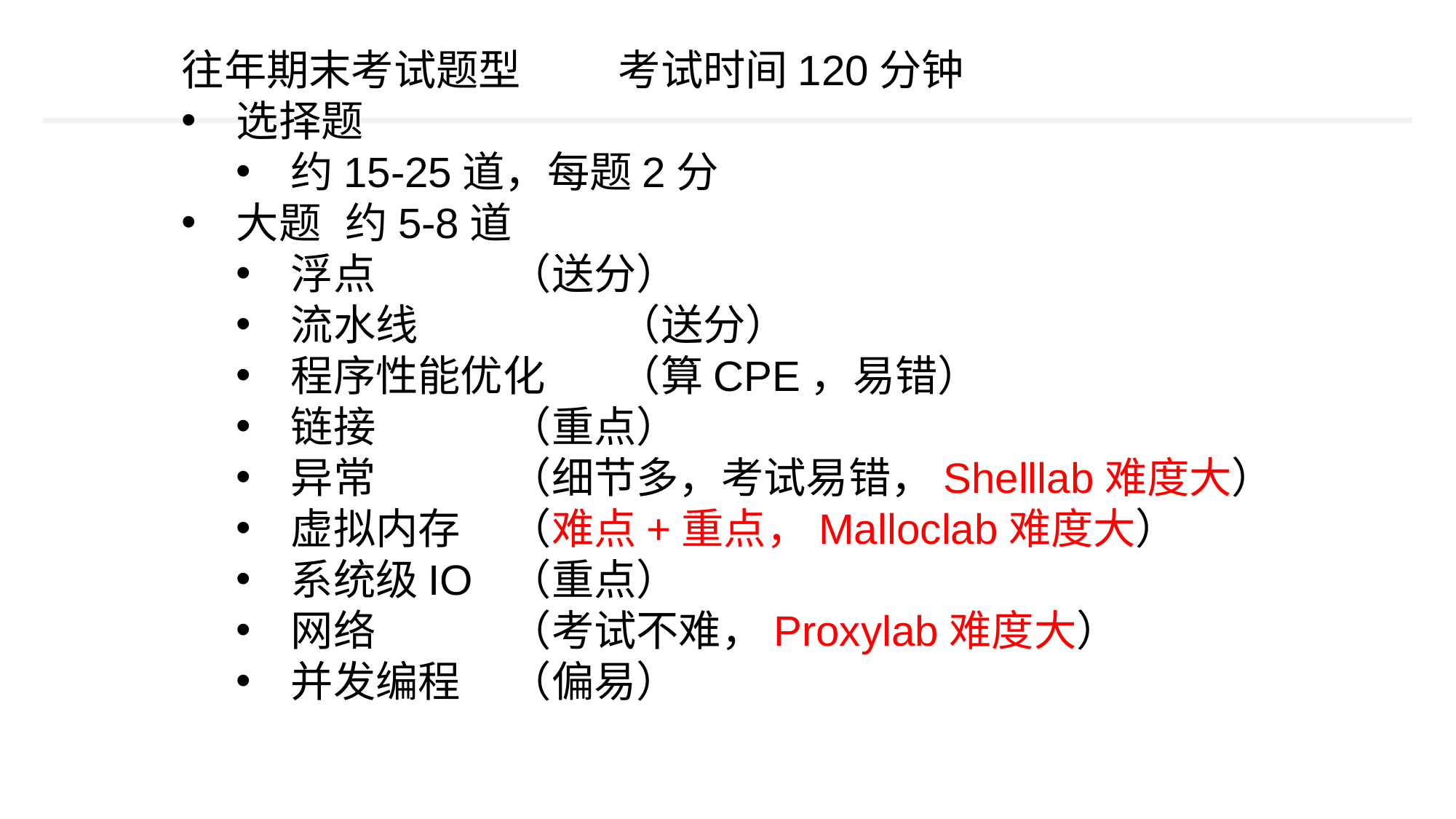

往年期末考试题型	考试时间120分钟
选择题
约15-25道，每题2分
大题	约5-8道
浮点		（送分）
流水线		（送分）
程序性能优化	（算CPE，易错）
链接		（重点）
异常		（细节多，考试易错，Shelllab难度大）
虚拟内存	（难点+重点，Malloclab难度大）
系统级IO	（重点）
网络		（考试不难，Proxylab难度大）
并发编程	（偏易）